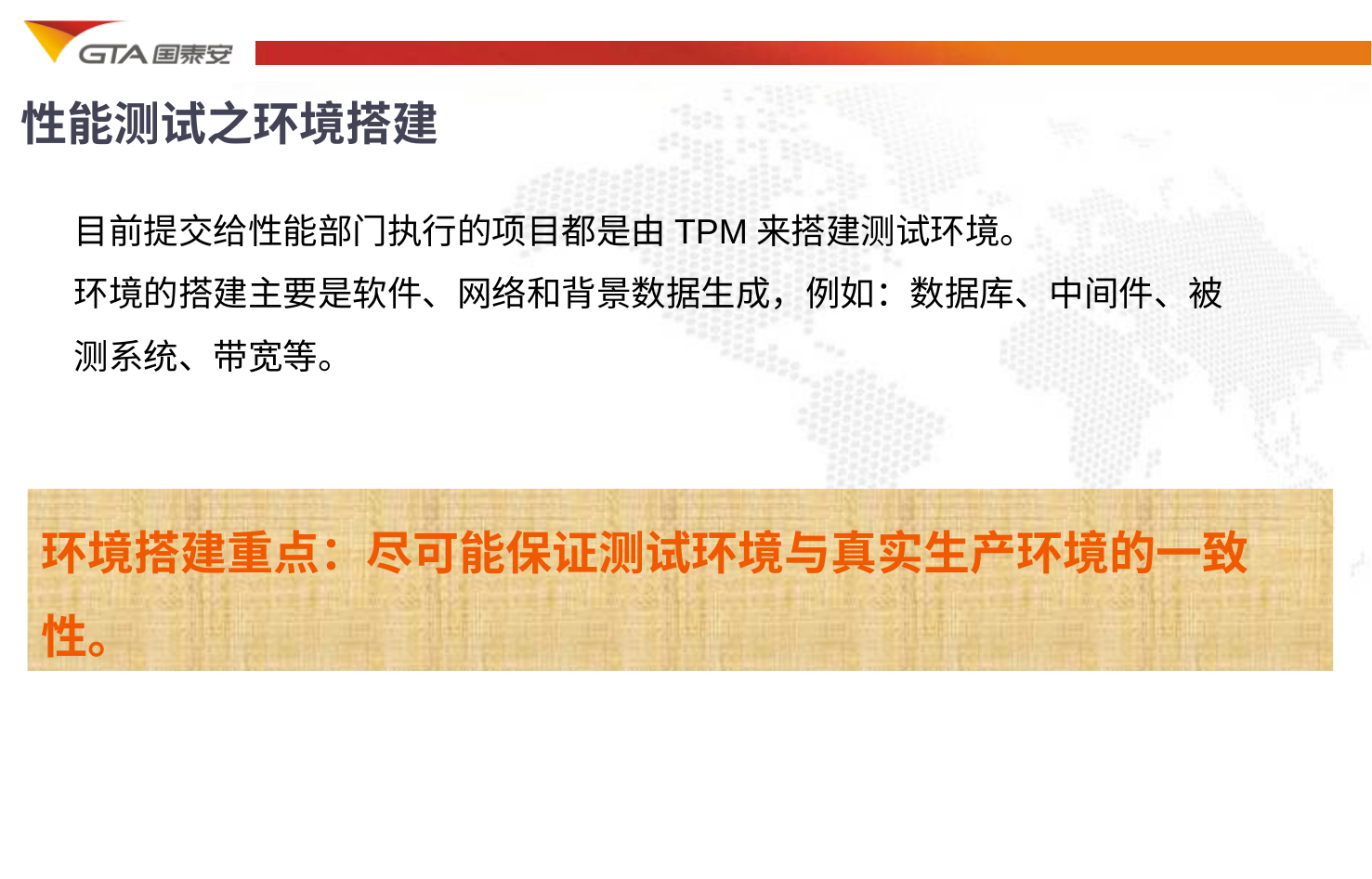

性能测试之环境搭建
目前提交给性能部门执行的项目都是由TPM来搭建测试环境。
环境的搭建主要是软件、网络和背景数据生成，例如：数据库、中间件、被测系统、带宽等。
环境搭建重点：尽可能保证测试环境与真实生产环境的一致性。